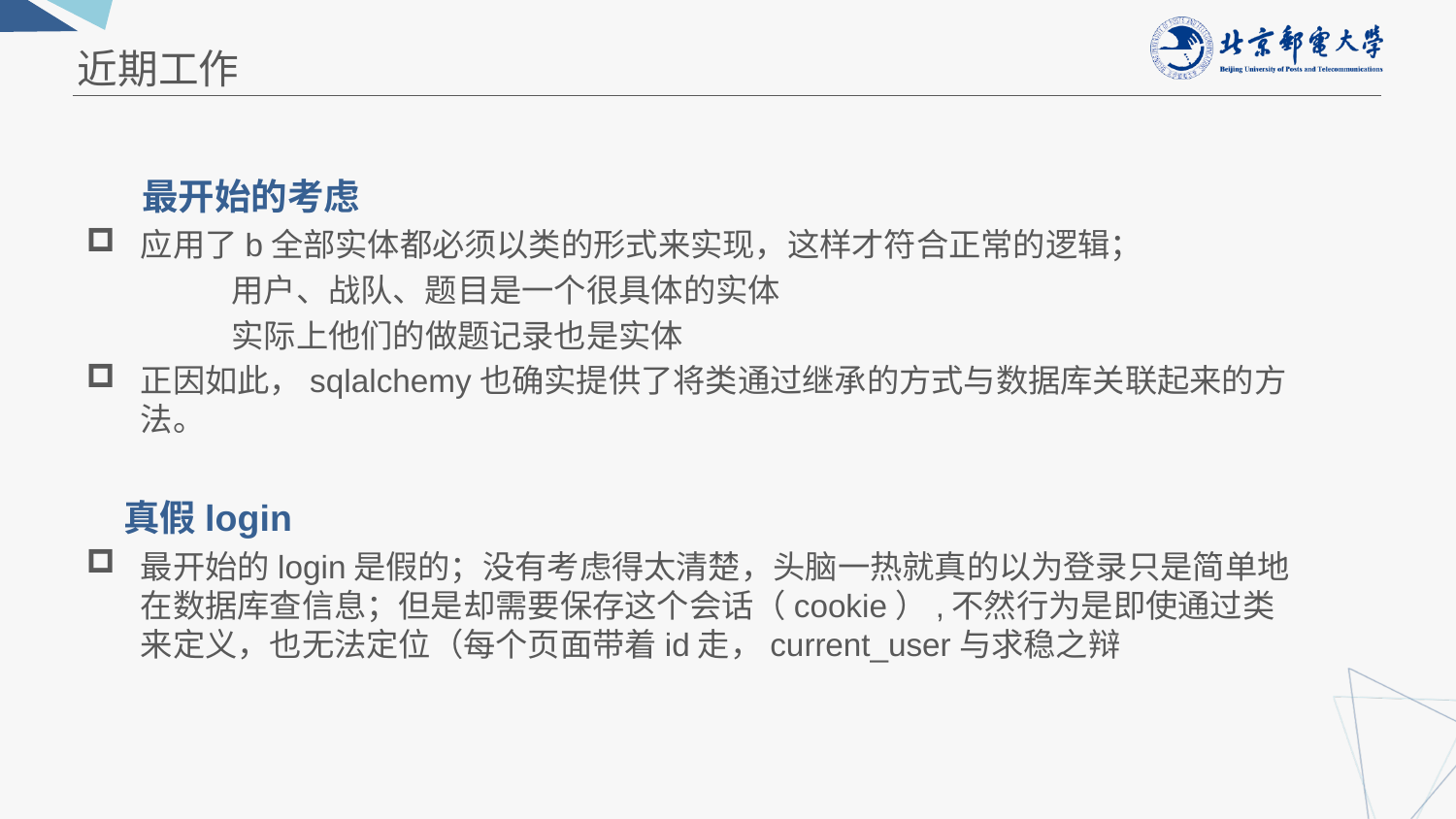

近期工作
     最开始的考虑
应用了b全部实体都必须以类的形式来实现，这样才符合正常的逻辑；
	用户、战队、题目是一个很具体的实体
	实际上他们的做题记录也是实体
正因如此，sqlalchemy也确实提供了将类通过继承的方式与数据库关联起来的方法。

   真假login
最开始的login是假的；没有考虑得太清楚，头脑一热就真的以为登录只是简单地在数据库查信息；但是却需要保存这个会话（cookie）,不然行为是即使通过类来定义，也无法定位（每个页面带着id走，current_user与求稳之辩